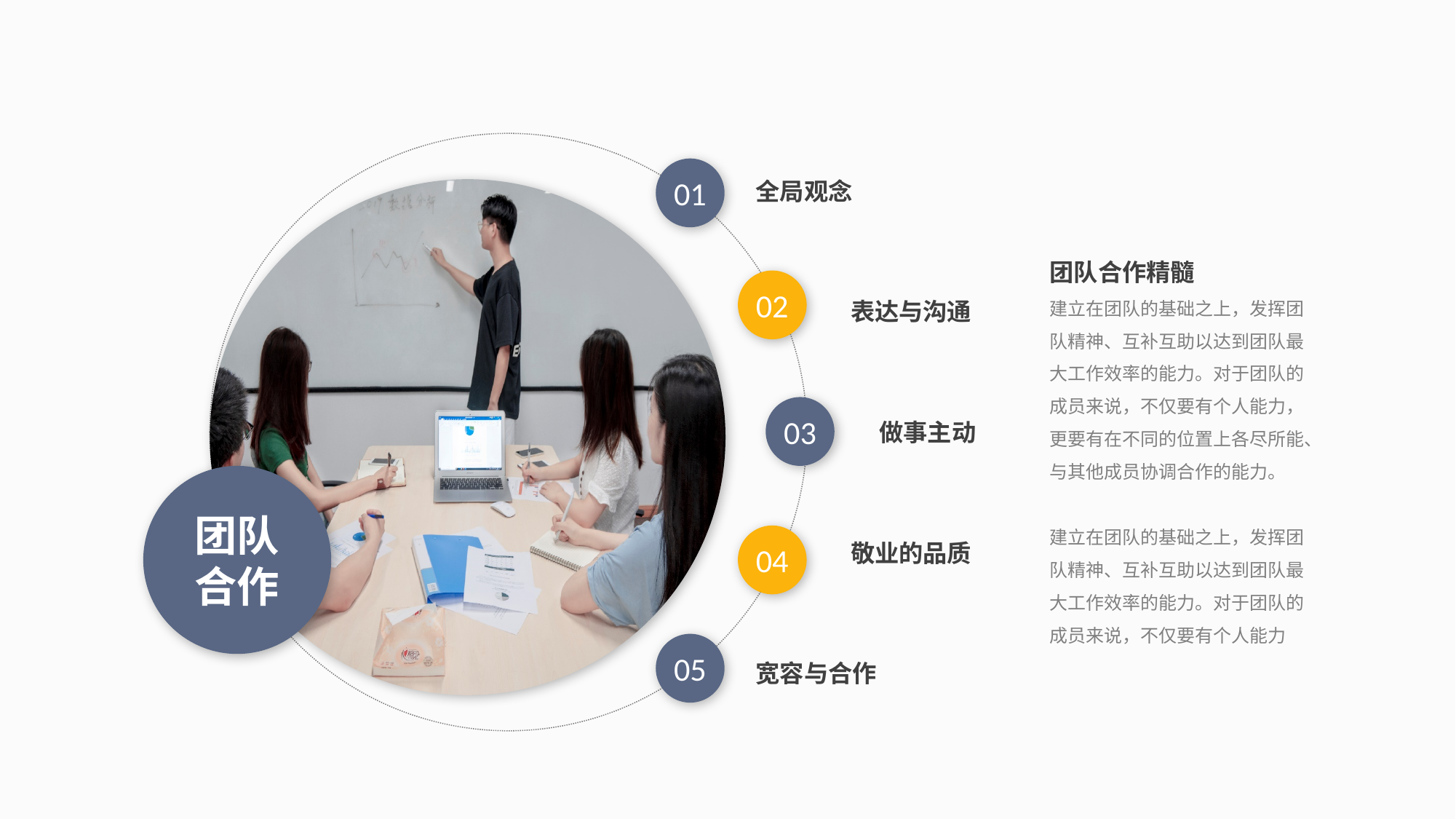

01
全局观念

团队合作精髓
建立在团队的基础之上，发挥团队精神、互补互助以达到团队最大工作效率的能力。对于团队的成员来说，不仅要有个人能力，更要有在不同的位置上各尽所能、与其他成员协调合作的能力。

建立在团队的基础之上，发挥团队精神、互补互助以达到团队最大工作效率的能力。对于团队的成员来说，不仅要有个人能力
02
表达与沟通
03
做事主动
团队
合作
04
敬业的品质
05
宽容与合作